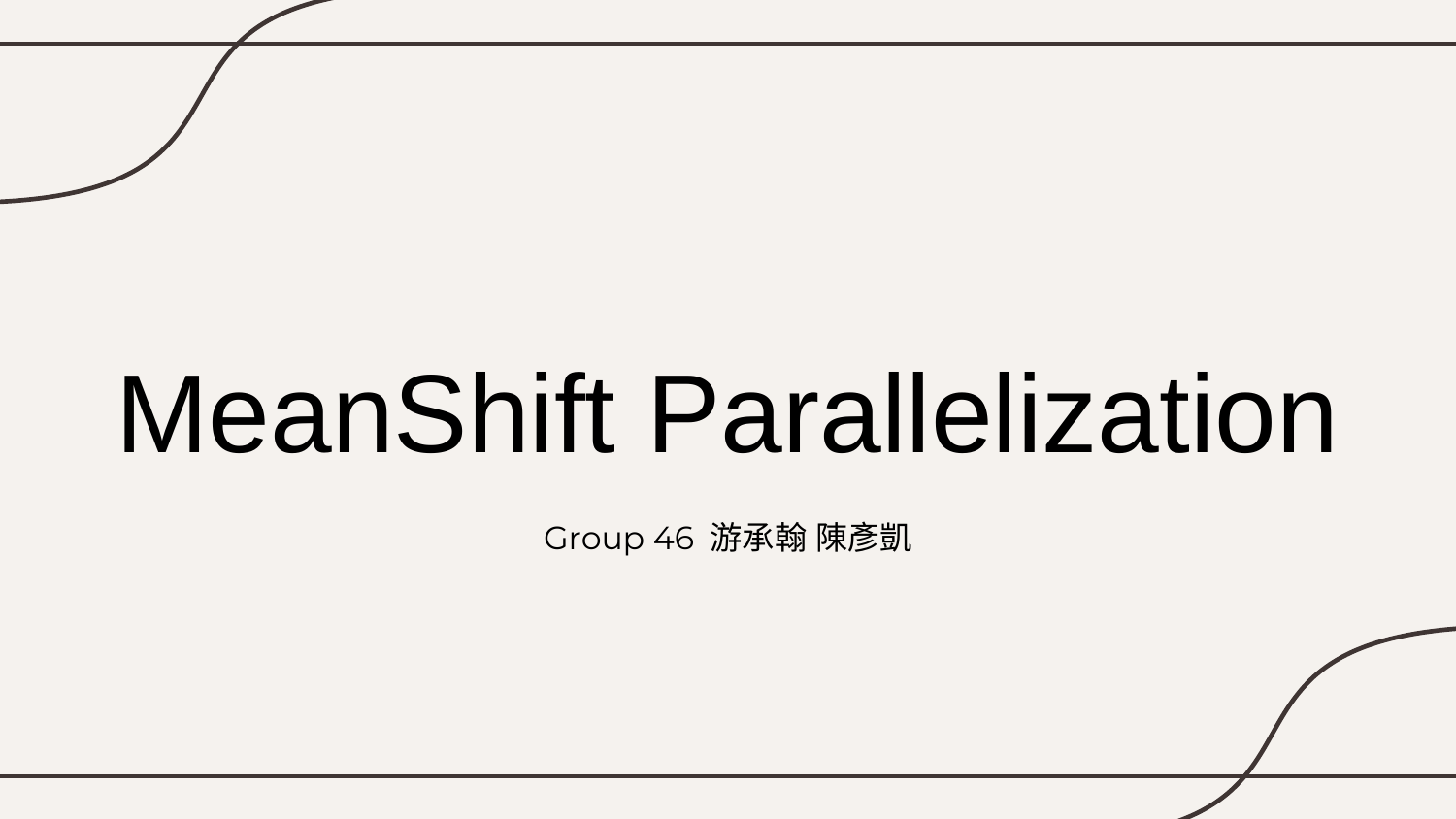

# MeanShift Parallelization
Group 46 游承翰 陳彥凱